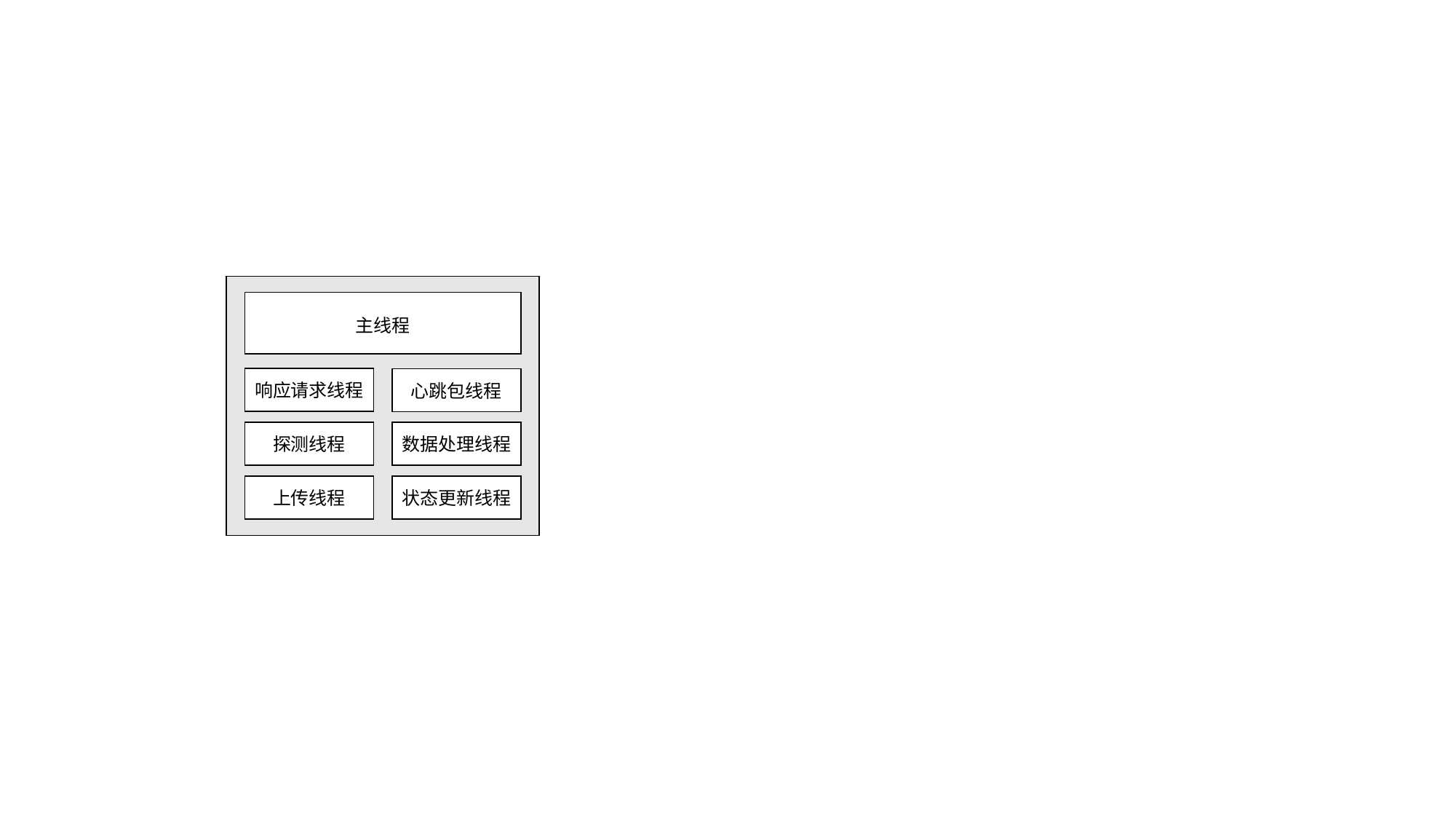

主线程
响应请求线程
心跳包线程
探测线程
数据处理线程
上传线程
状态更新线程